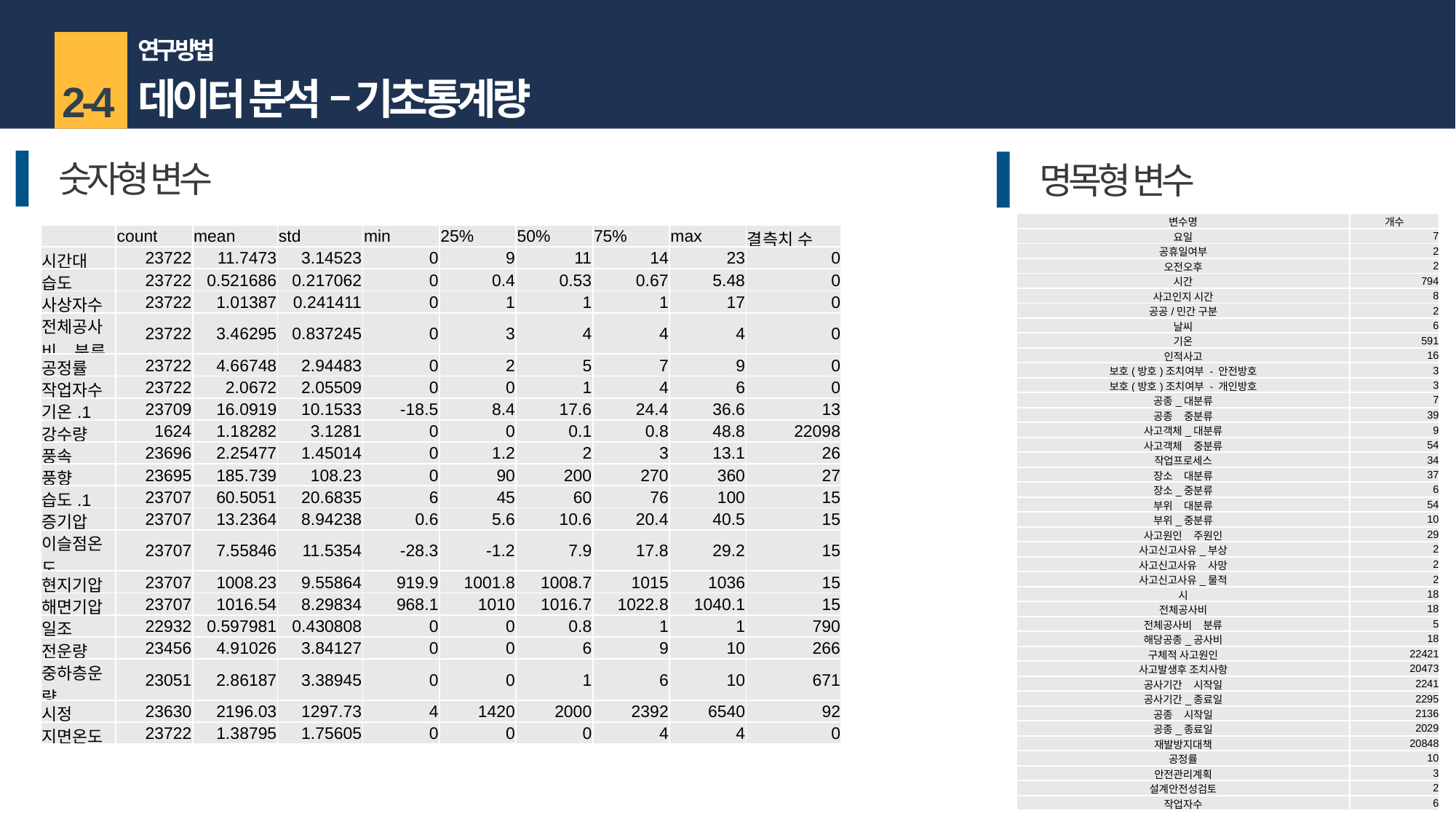

연구 방법

데이터 분석 – 기초통계량
2-4

숫자형 변수

명목형 변수
| 변수명 | 개수 |
| --- | --- |
| 요일 | 7 |
| 공휴일여부 | 2 |
| 오전오후 | 2 |
| 시간 | 794 |
| 사고인지 시간 | 8 |
| 공공/민간 구분 | 2 |
| 날씨 | 6 |
| 기온 | 591 |
| 인적사고 | 16 |
| 보호(방호)조치여부 - 안전방호 | 3 |
| 보호(방호)조치여부 - 개인방호 | 3 |
| 공종\_대분류 | 7 |
| 공종\_중분류 | 39 |
| 사고객체\_대분류 | 9 |
| 사고객체\_중분류 | 54 |
| 작업프로세스 | 34 |
| 장소\_대분류 | 37 |
| 장소\_중분류 | 6 |
| 부위\_대분류 | 54 |
| 부위\_중분류 | 10 |
| 사고원인\_주원인 | 29 |
| 사고신고사유\_부상 | 2 |
| 사고신고사유\_사망 | 2 |
| 사고신고사유\_물적 | 2 |
| 시 | 18 |
| 전체공사비 | 18 |
| 전체공사비\_분류 | 5 |
| 해당공종\_공사비 | 18 |
| 구체적 사고원인 | 22421 |
| 사고발생후 조치사항 | 20473 |
| 공사기간\_시작일 | 2241 |
| 공사기간\_종료일 | 2295 |
| 공종\_시작일 | 2136 |
| 공종\_종료일 | 2029 |
| 재발방지대책 | 20848 |
| 공정률 | 10 |
| 안전관리계획 | 3 |
| 설계안전성검토 | 2 |
| 작업자수 | 6 |
|  | count | mean | std | min | 25% | 50% | 75% | max | 결측치 수 |
| --- | --- | --- | --- | --- | --- | --- | --- | --- | --- |
| 시간대 | 23722 | 11.7473 | 3.14523 | 0 | 9 | 11 | 14 | 23 | 0 |
| 습도 | 23722 | 0.521686 | 0.217062 | 0 | 0.4 | 0.53 | 0.67 | 5.48 | 0 |
| 사상자수 | 23722 | 1.01387 | 0.241411 | 0 | 1 | 1 | 1 | 17 | 0 |
| 전체공사비\_분류 | 23722 | 3.46295 | 0.837245 | 0 | 3 | 4 | 4 | 4 | 0 |
| 공정률 | 23722 | 4.66748 | 2.94483 | 0 | 2 | 5 | 7 | 9 | 0 |
| 작업자수 | 23722 | 2.0672 | 2.05509 | 0 | 0 | 1 | 4 | 6 | 0 |
| 기온.1 | 23709 | 16.0919 | 10.1533 | -18.5 | 8.4 | 17.6 | 24.4 | 36.6 | 13 |
| 강수량 | 1624 | 1.18282 | 3.1281 | 0 | 0 | 0.1 | 0.8 | 48.8 | 22098 |
| 풍속 | 23696 | 2.25477 | 1.45014 | 0 | 1.2 | 2 | 3 | 13.1 | 26 |
| 풍향 | 23695 | 185.739 | 108.23 | 0 | 90 | 200 | 270 | 360 | 27 |
| 습도.1 | 23707 | 60.5051 | 20.6835 | 6 | 45 | 60 | 76 | 100 | 15 |
| 증기압 | 23707 | 13.2364 | 8.94238 | 0.6 | 5.6 | 10.6 | 20.4 | 40.5 | 15 |
| 이슬점온도 | 23707 | 7.55846 | 11.5354 | -28.3 | -1.2 | 7.9 | 17.8 | 29.2 | 15 |
| 현지기압 | 23707 | 1008.23 | 9.55864 | 919.9 | 1001.8 | 1008.7 | 1015 | 1036 | 15 |
| 해면기압 | 23707 | 1016.54 | 8.29834 | 968.1 | 1010 | 1016.7 | 1022.8 | 1040.1 | 15 |
| 일조 | 22932 | 0.597981 | 0.430808 | 0 | 0 | 0.8 | 1 | 1 | 790 |
| 전운량 | 23456 | 4.91026 | 3.84127 | 0 | 0 | 6 | 9 | 10 | 266 |
| 중하층운량 | 23051 | 2.86187 | 3.38945 | 0 | 0 | 1 | 6 | 10 | 671 |
| 시정 | 23630 | 2196.03 | 1297.73 | 4 | 1420 | 2000 | 2392 | 6540 | 92 |
| 지면온도 | 23722 | 1.38795 | 1.75605 | 0 | 0 | 0 | 4 | 4 | 0 |